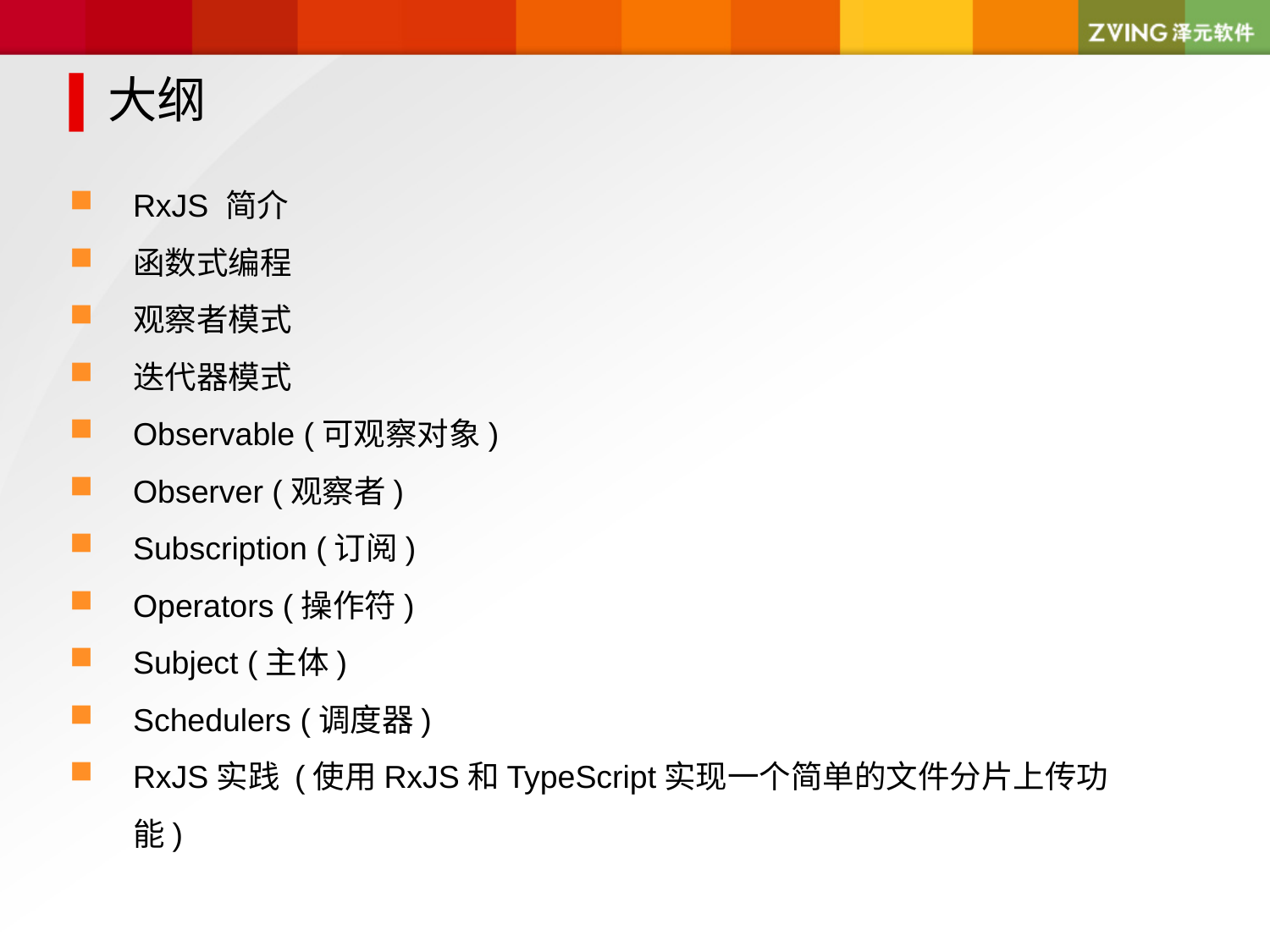

大纲
RxJS 简介
函数式编程
观察者模式
迭代器模式
Observable (可观察对象)
Observer (观察者)
Subscription (订阅)
Operators (操作符)
Subject (主体)
Schedulers (调度器)
RxJS实践 (使用RxJS和TypeScript实现一个简单的文件分片上传功能)